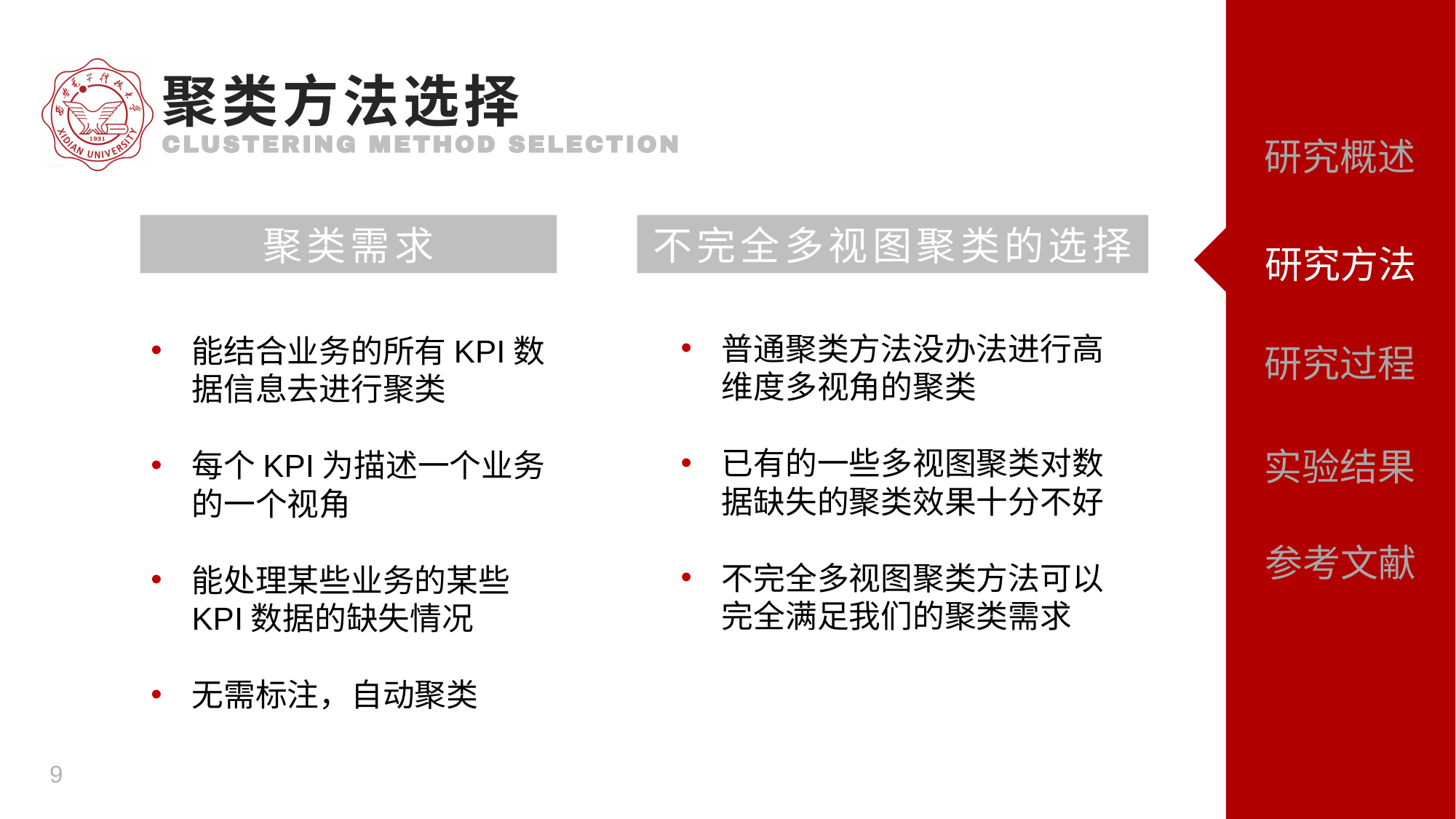

聚类方法选择
CLUSTERING METHOD SELECTION
聚类需求
不完全多视图聚类的选择
研究方法
普通聚类方法没办法进行高维度多视角的聚类

已有的一些多视图聚类对数据缺失的聚类效果十分不好

不完全多视图聚类方法可以完全满足我们的聚类需求
能结合业务的所有KPI数据信息去进行聚类

每个KPI为描述一个业务的一个视角

能处理某些业务的某些KPI数据的缺失情况

无需标注，自动聚类
参考文献
9